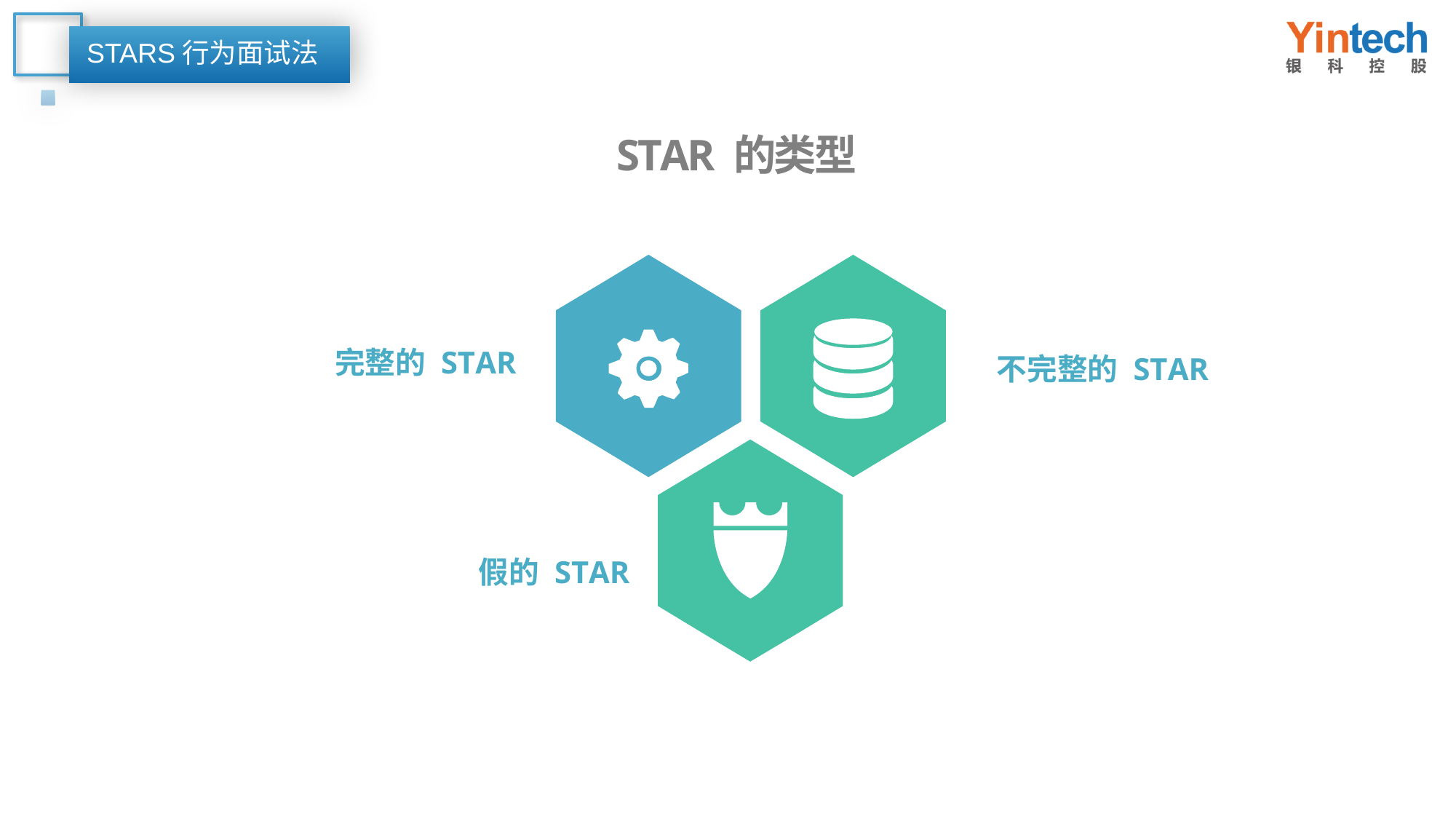

STARS行为面试法
 STAR 的类型

完整的 STAR
不完整的 STAR
假的 STAR